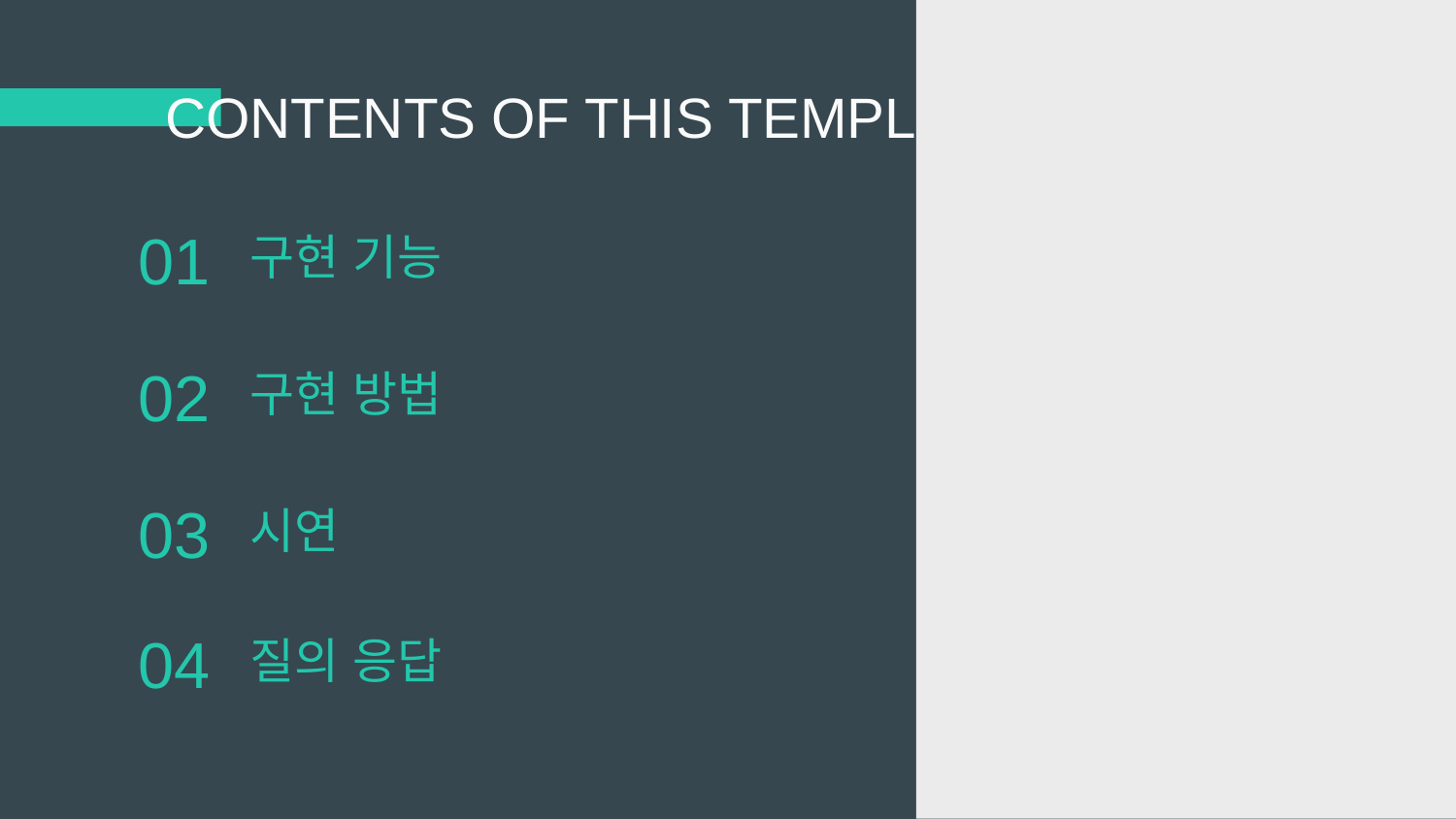

# CONTENTS OF THIS TEMPLATE
01
구현 기능
02
구현 방법
03
시연
04
질의 응답